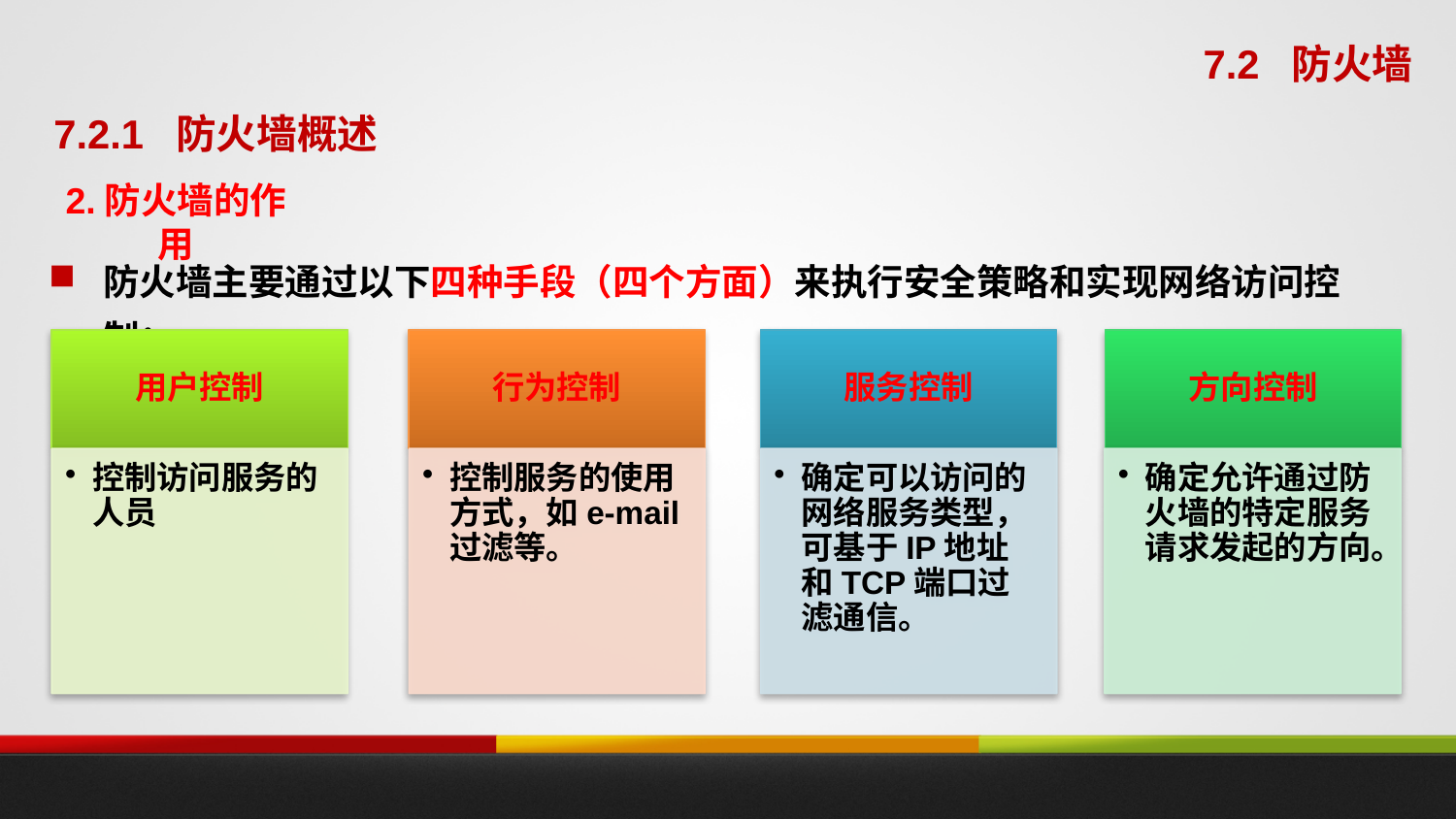

7.2  防火墙
7.2.1  防火墙概述
2.防火墙的作用

防火墙主要通过以下四种手段（四个方面）来执行安全策略和实现网络访问控制：

用户控制
行为控制
服务控制
方向控制
控制访问服务的人员
控制服务的使用方式，如e-mail过滤等。
确定可以访问的网络服务类型，可基于IP地址和TCP端口过滤通信。
确定允许通过防火墙的特定服务请求发起的方向。